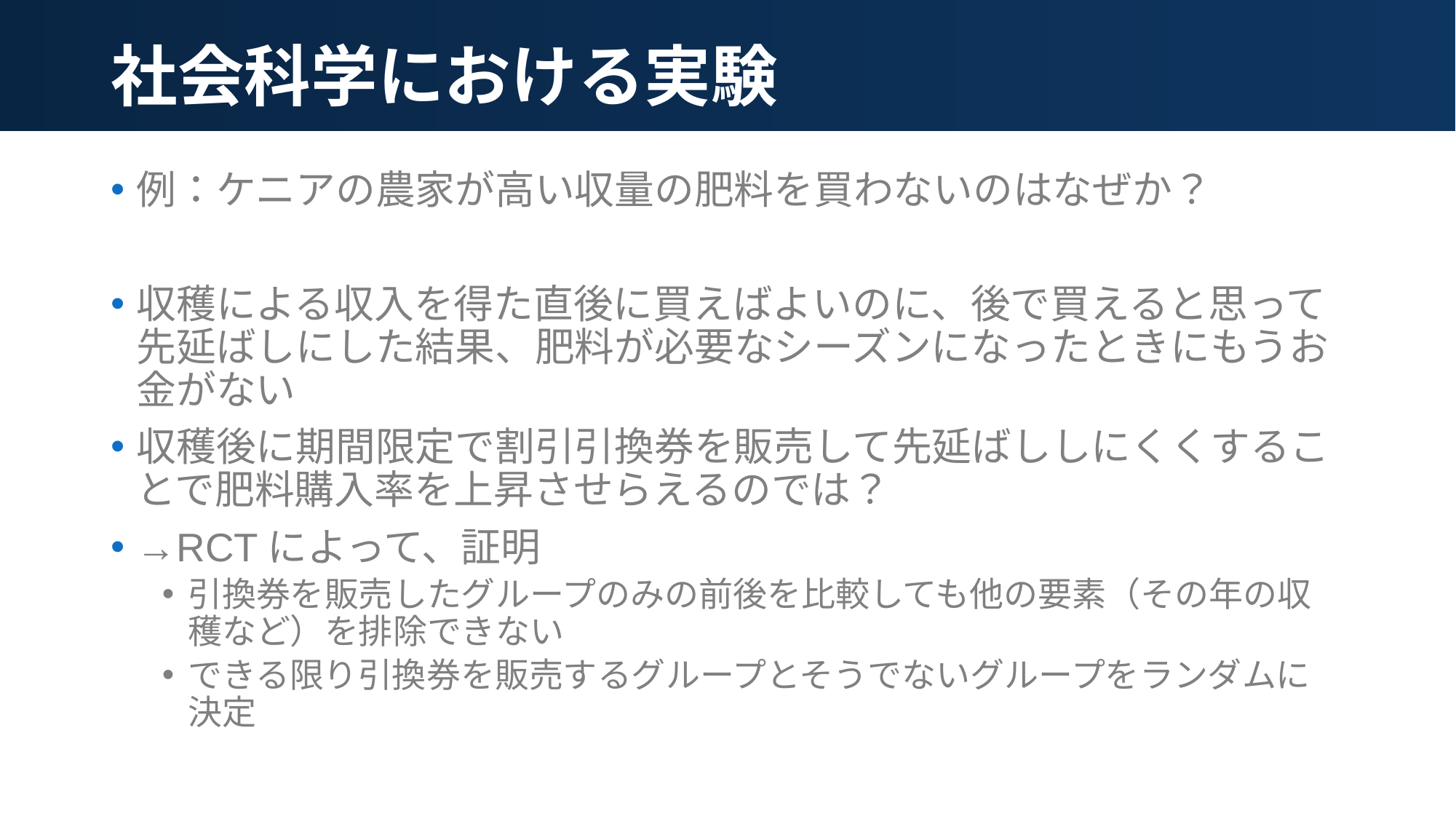

# 社会科学における実験
例：ケニアの農家が高い収量の肥料を買わないのはなぜか？

収穫による収入を得た直後に買えばよいのに、後で買えると思って先延ばしにした結果、肥料が必要なシーズンになったときにもうお金がない
収穫後に期間限定で割引引換券を販売して先延ばししにくくすることで肥料購入率を上昇させらえるのでは？
→RCTによって、証明
引換券を販売したグループのみの前後を比較しても他の要素（その年の収穫など）を排除できない
できる限り引換券を販売するグループとそうでないグループをランダムに決定